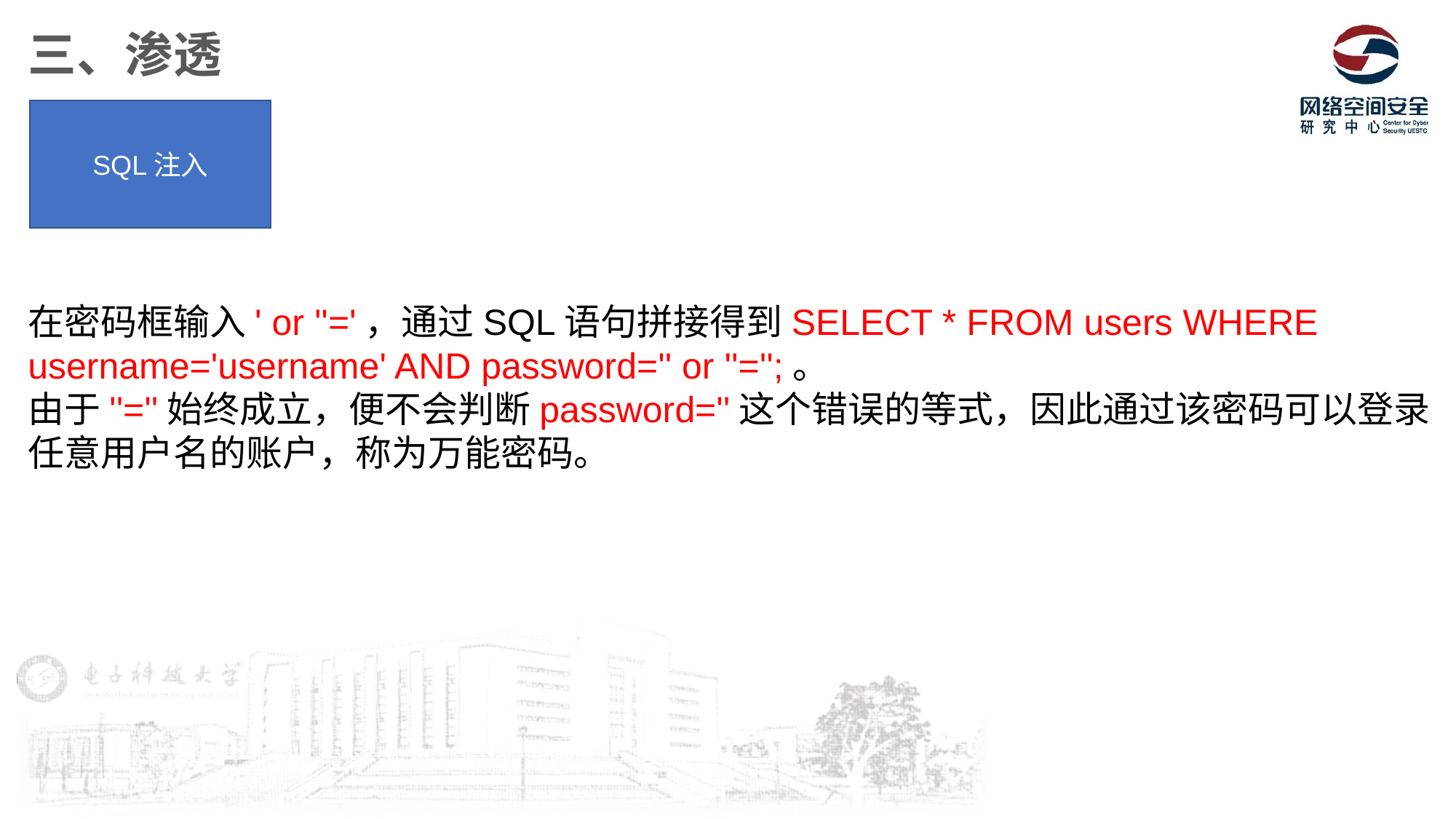

三、渗透
SQL注入
在密码框输入' or ''='，通过SQL语句拼接得到SELECT * FROM users WHERE username='username' AND password='' or ''='';。
由于''=''始终成立，便不会判断password=''这个错误的等式，因此通过该密码可以登录任意用户名的账户，称为万能密码。